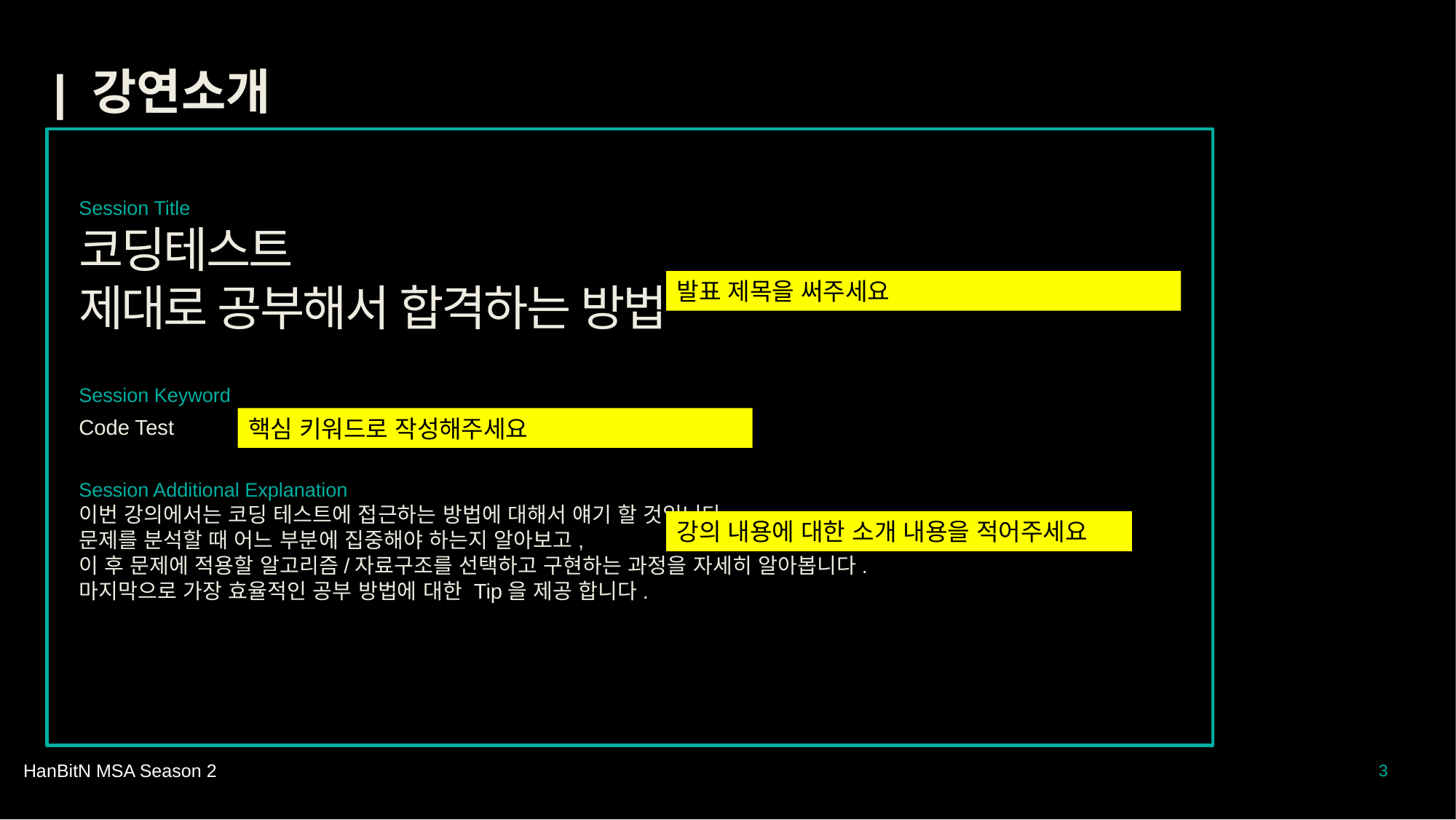

| 강연소개

Session Title
코딩테스트
제대로 공부해서 합격하는 방법

Session Keyword
Code Test

Session Additional Explanation
이번 강의에서는 코딩 테스트에 접근하는 방법에 대해서 얘기 할 것입니다.
문제를 분석할 때 어느 부분에 집중해야 하는지 알아보고,
이 후 문제에 적용할 알고리즘/자료구조를 선택하고 구현하는 과정을 자세히 알아봅니다.
마지막으로 가장 효율적인 공부 방법에 대한 Tip을 제공 합니다.

발표 제목을 써주세요
핵심 키워드로 작성해주세요
강의 내용에 대한 소개 내용을 적어주세요